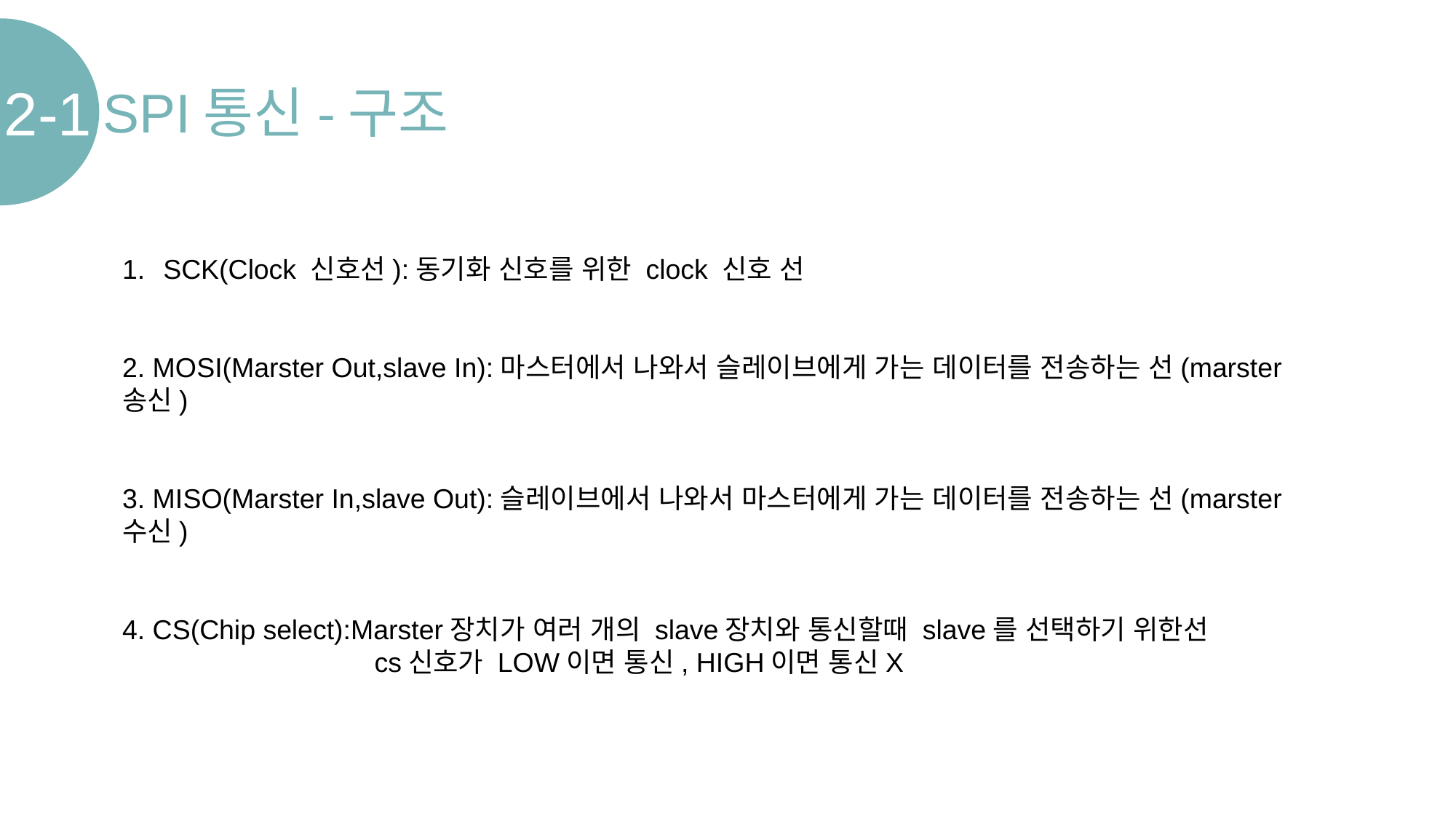

2-1.
SPI통신-구조
SCK(Clock 신호선):동기화 신호를 위한 clock 신호 선

2. MOSI(Marster Out,slave In):마스터에서 나와서 슬레이브에게 가는 데이터를 전송하는 선(marster 송신)

3. MISO(Marster In,slave Out):슬레이브에서 나와서 마스터에게 가는 데이터를 전송하는 선(marster 수신)

4. CS(Chip select):Marster장치가 여러 개의 slave장치와 통신할때 slave를 선택하기 위한선
                                 cs신호가 LOW이면 통신, HIGH이면 통신X